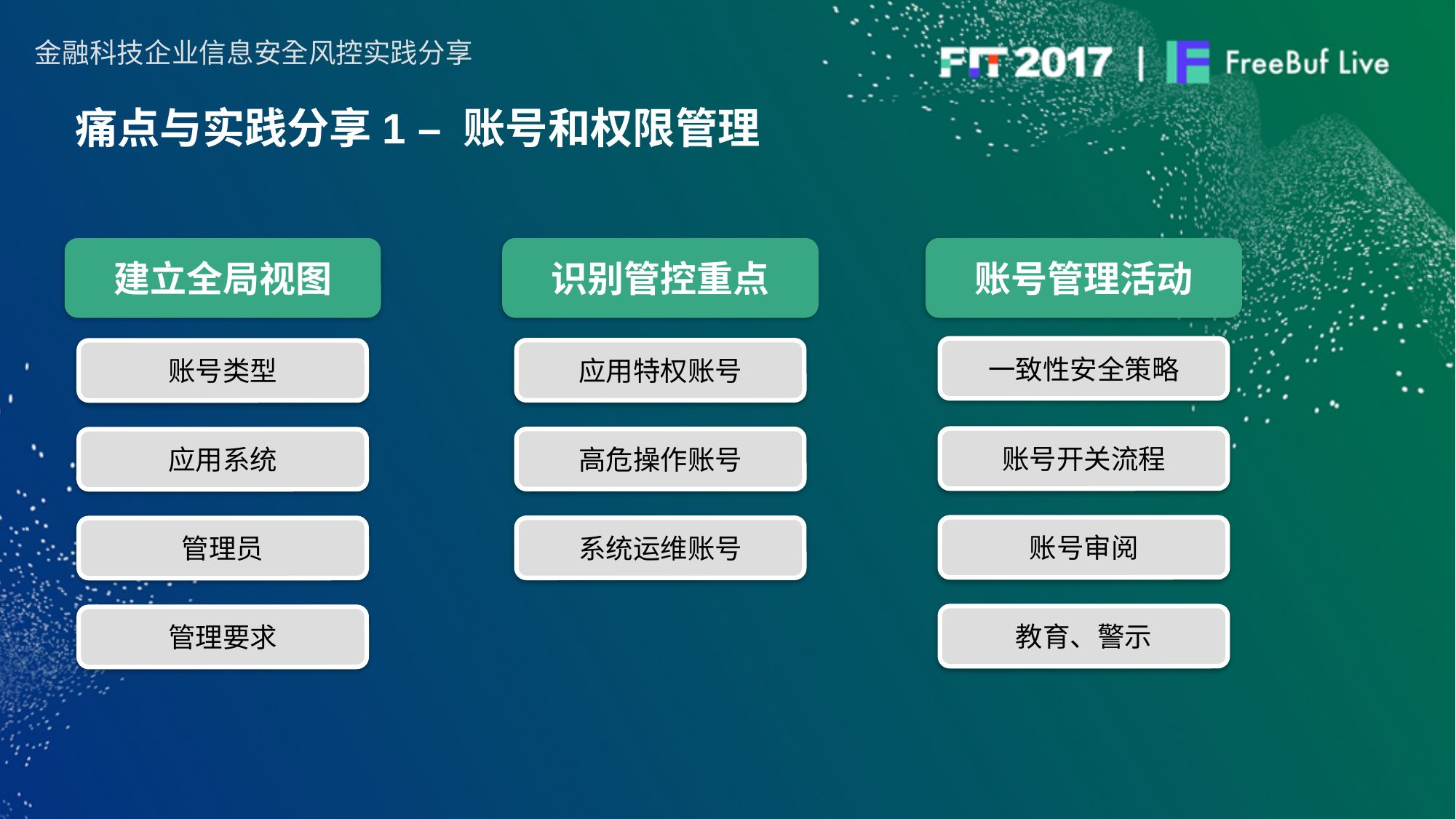

痛点与实践分享1 – 账号和权限管理
识别管控重点
账号管理活动
建立全局视图
一致性安全策略
应用特权账号
账号类型
账号开关流程
高危操作账号
应用系统
账号审阅
系统运维账号
管理员
教育、警示
管理要求